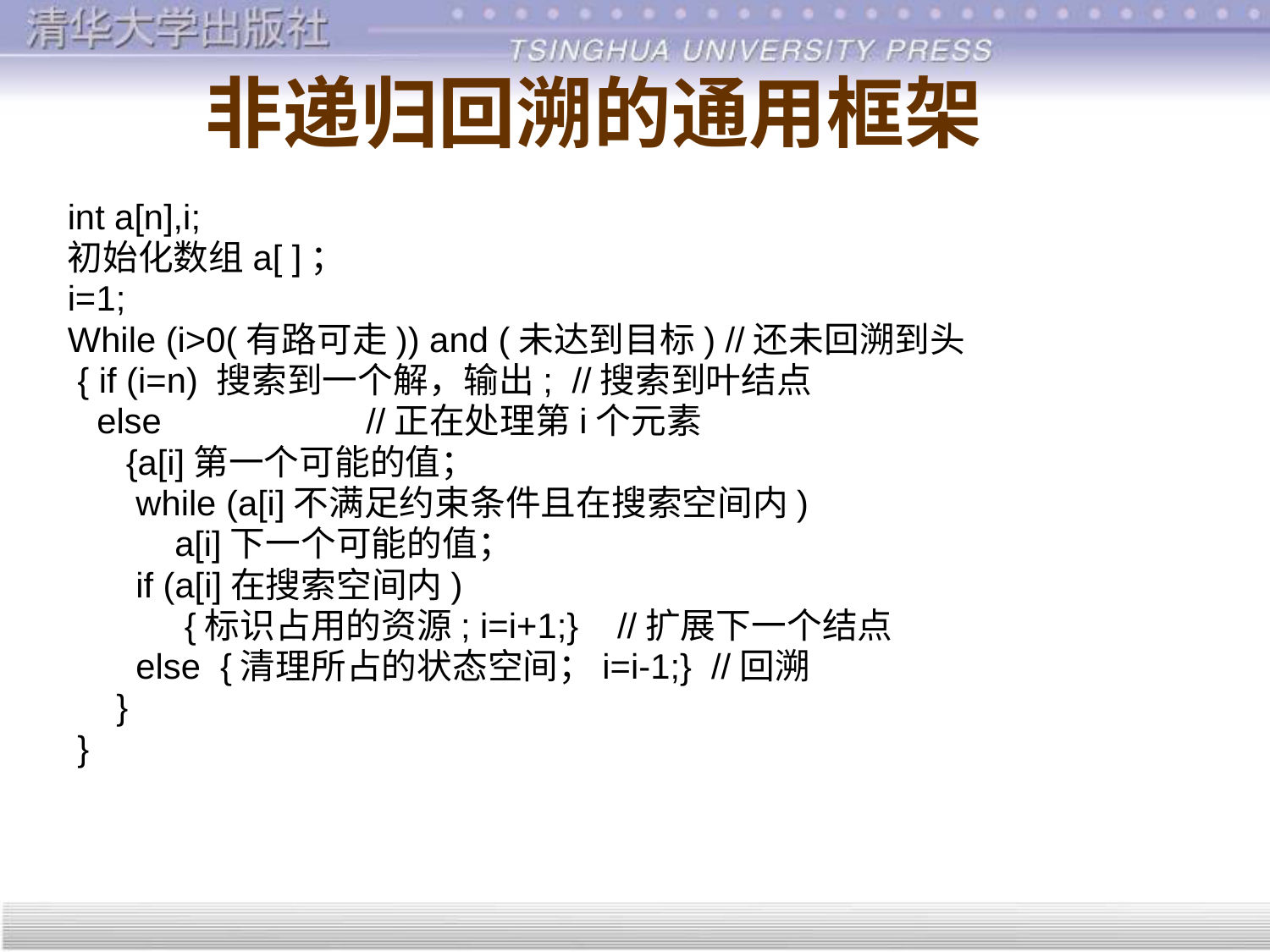

# 非递归回溯的通用框架
int a[n],i;
初始化数组a[ ]；
i=1;
While (i>0(有路可走)) and (未达到目标) //还未回溯到头
 { if (i=n) 搜索到一个解，输出;  //搜索到叶结点
   else                     //正在处理第i个元素
      {a[i]第一个可能的值；
       while (a[i]不满足约束条件且在搜索空间内)
           a[i]下一个可能的值；
       if (a[i]在搜索空间内)
            {标识占用的资源; i=i+1;}    //扩展下一个结点
       else  {清理所占的状态空间；i=i-1;}  //回溯
     }
 }